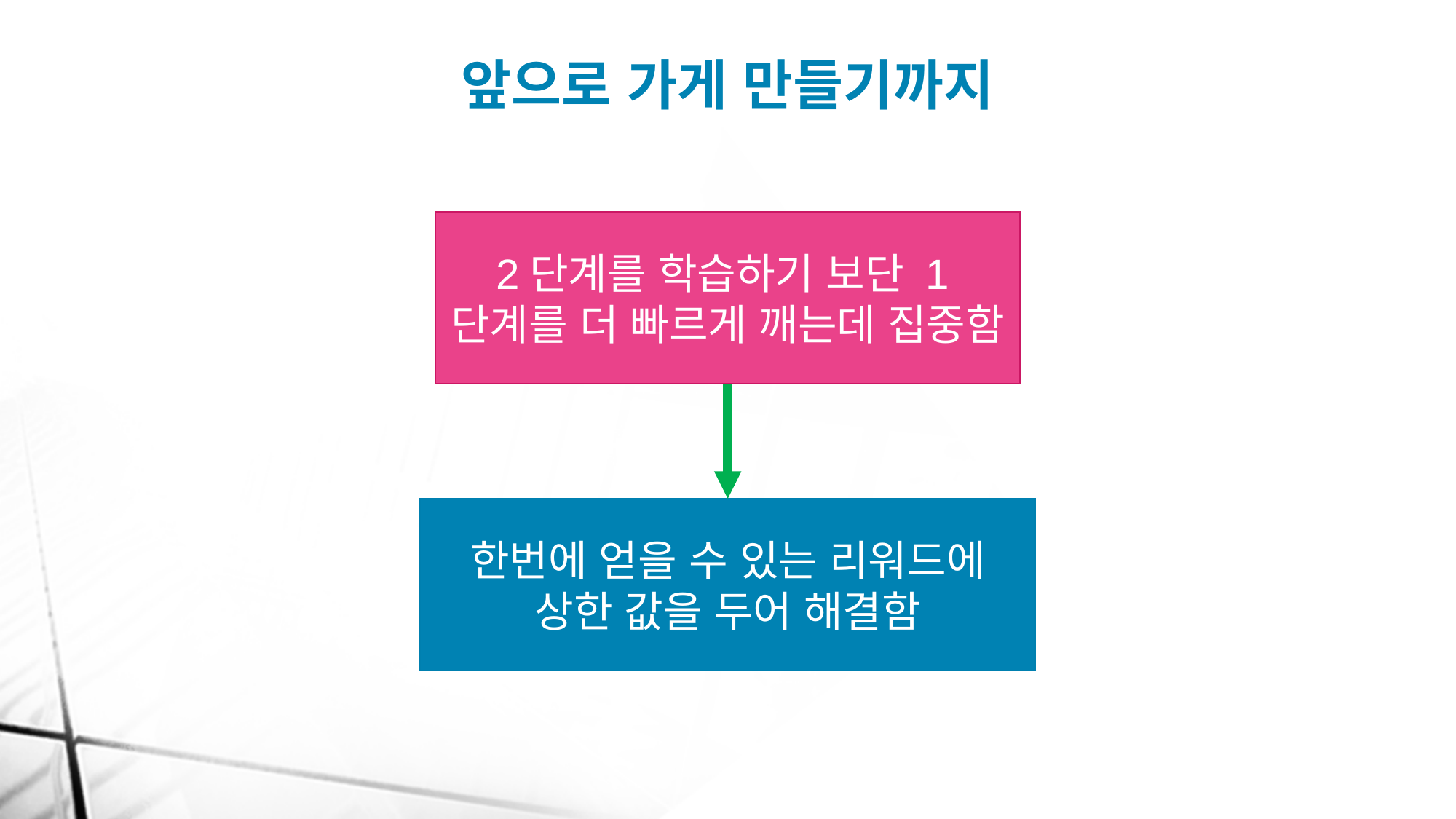

# 앞으로 가게 만들기까지
2단계를 학습하기 보단 1단계를 더 빠르게 깨는데 집중함
한번에 얻을 수 있는 리워드에 상한 값을 두어 해결함